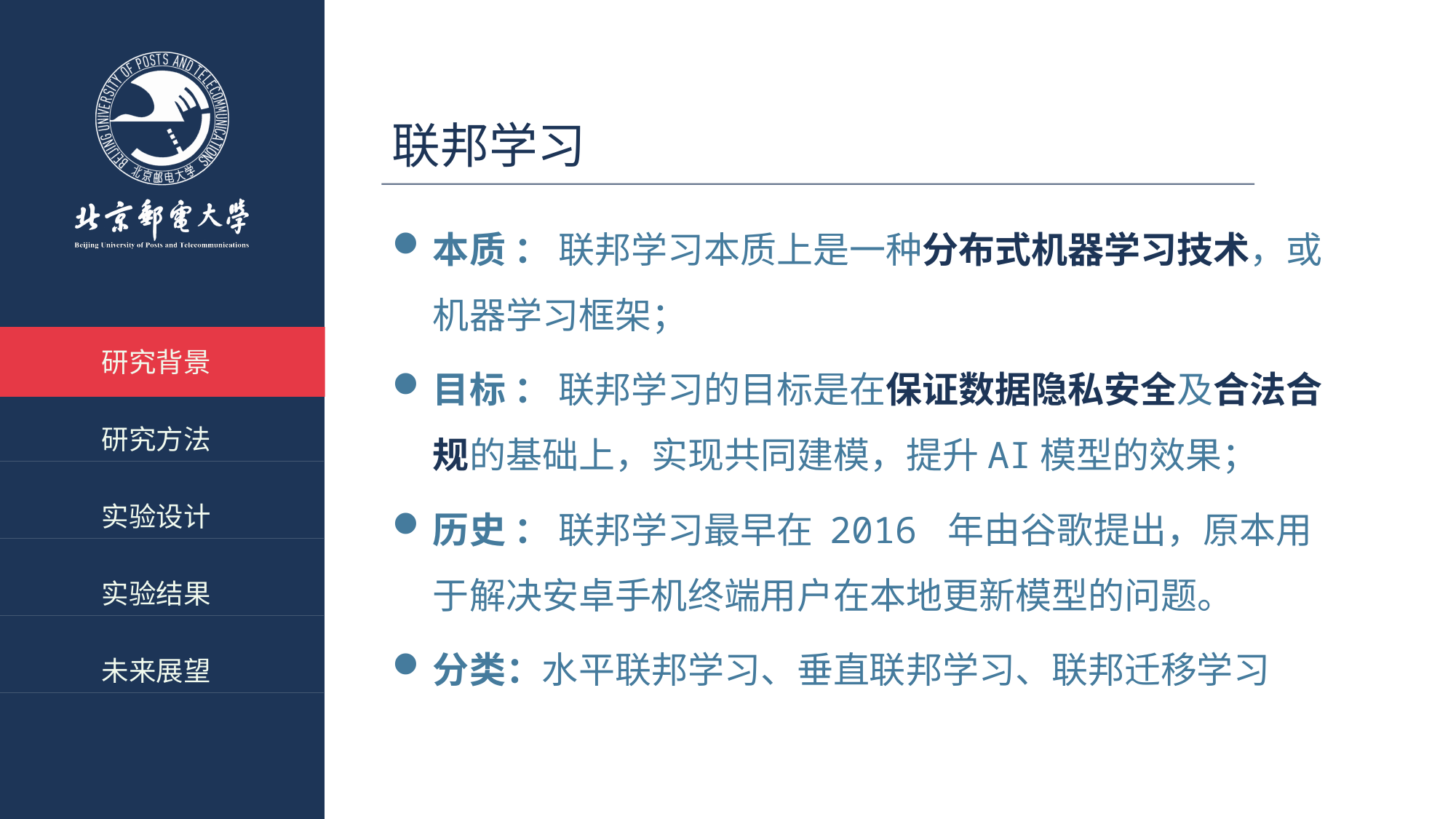

# 联邦学习
本质 ： 联邦学习本质上是一种分布式机器学习技术，或机器学习框架；
目标 ： 联邦学习的目标是在保证数据隐私安全及合法合规的基础上，实现共同建模，提升AI模型的效果；
历史 ： 联邦学习最早在 2016 年由谷歌提出，原本用于解决安卓手机终端用户在本地更新模型的问题。
分类：水平联邦学习、垂直联邦学习、联邦迁移学习